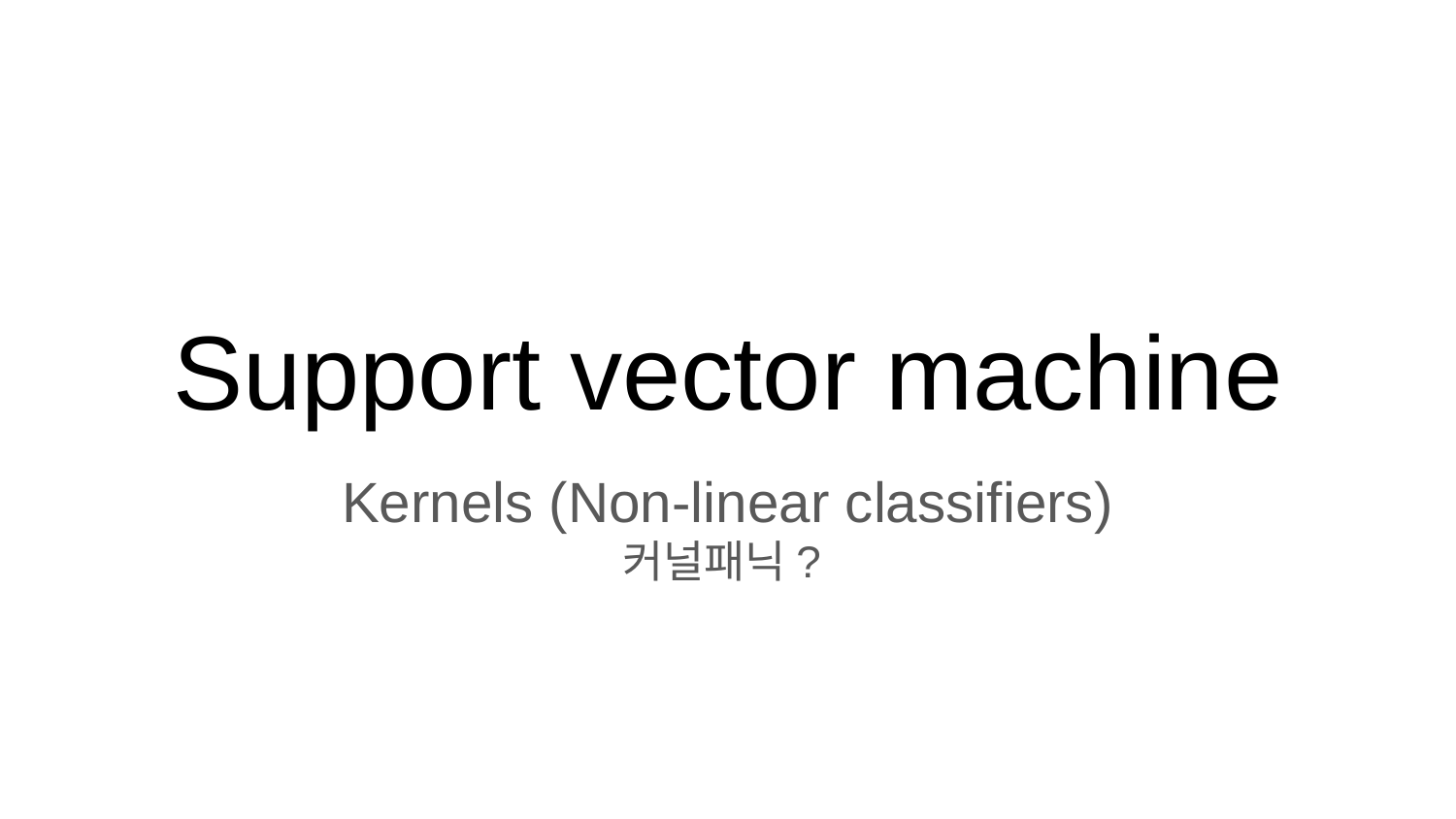

# Support vector machine
Kernels (Non-linear classifiers)
커널패닉?